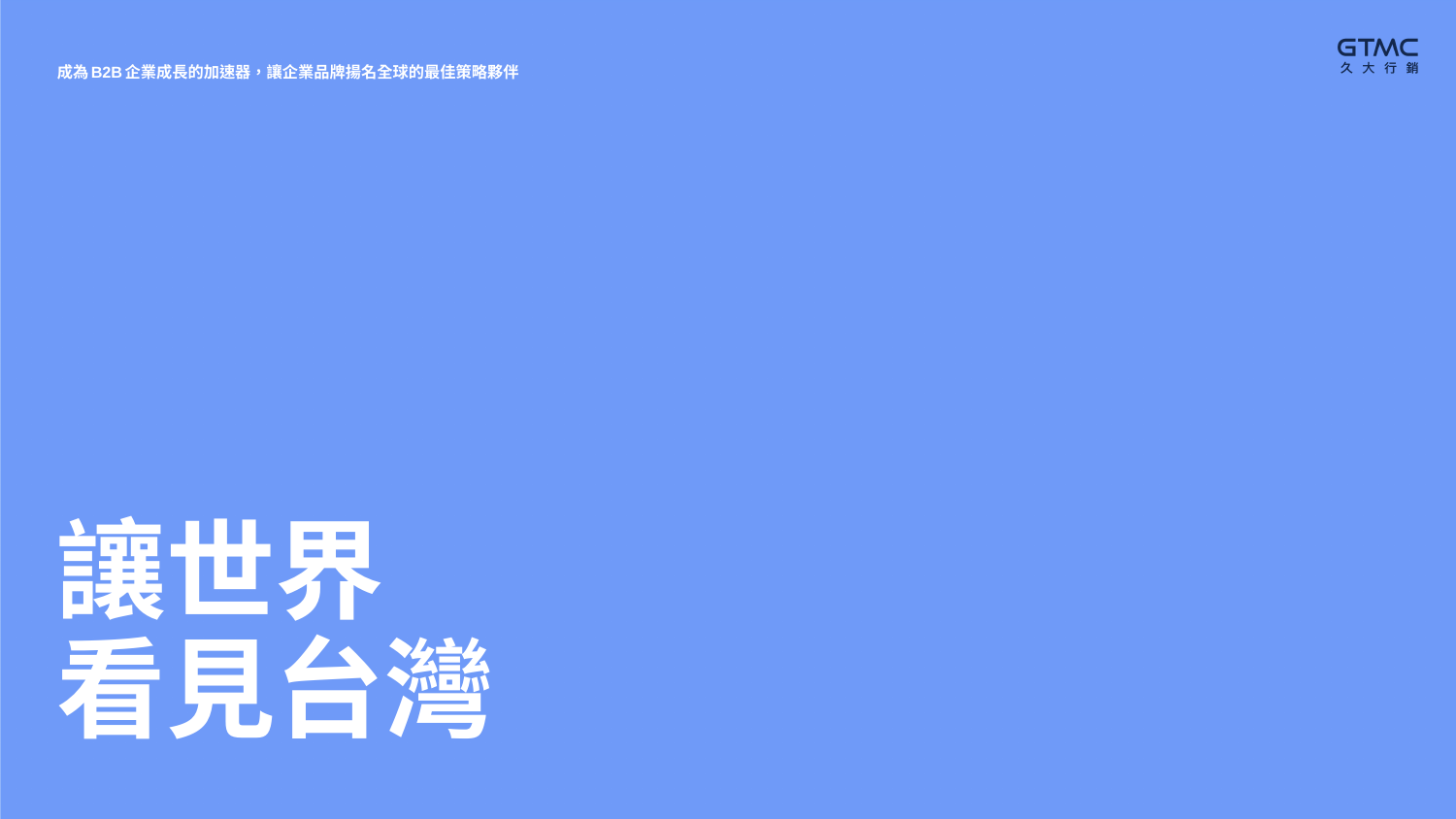

成為B2B企業成長的加速器，讓企業品牌揚名全球的最佳策略夥伴
# 讓世界 看見台灣